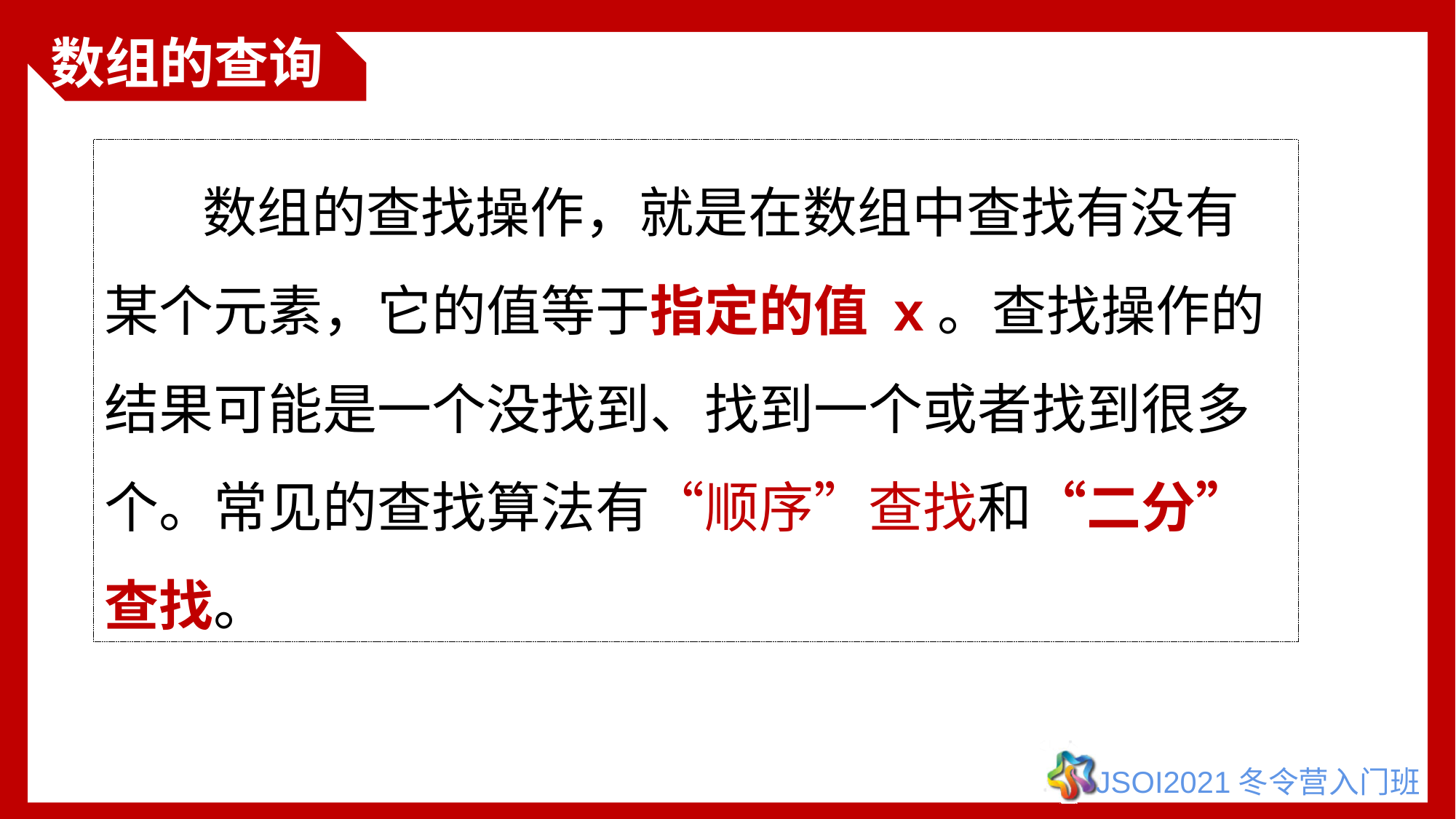

数组的查询

       数组的查找操作，就是在数组中查找有没有某个元素，它的值等于指定的值 x。查找操作的结果可能是一个没找到、找到一个或者找到很多个。常见的查找算法有“顺序”查找和“二分”查找。